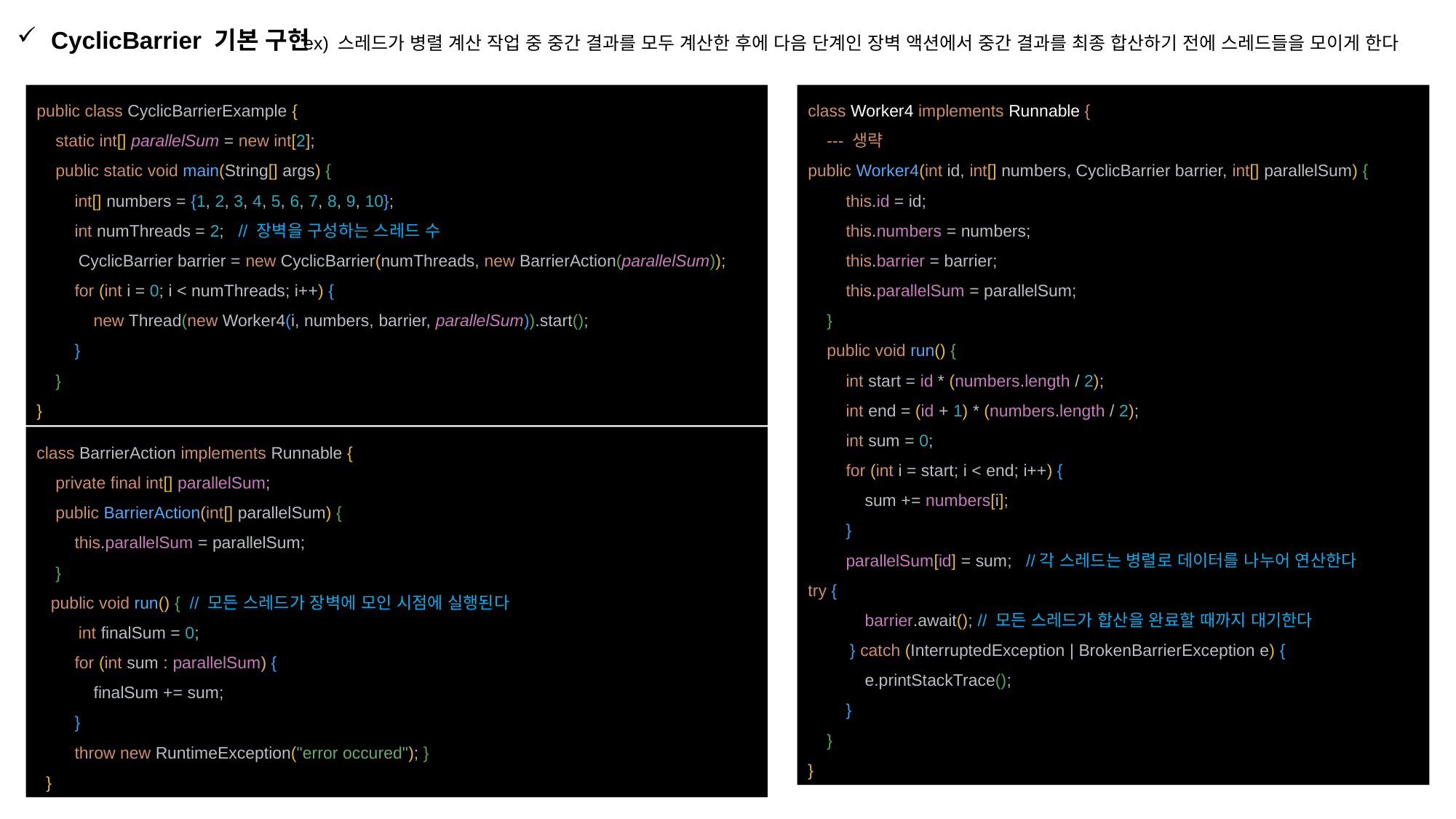

ex) 스레드가 병렬 계산 작업 중 중간 결과를 모두 계산한 후에 다음 단계인 장벽 액션에서 중간 결과를 최종 합산하기 전에 스레드들을 모이게 한다
CyclicBarrier 기본 구현
public class CyclicBarrierExample {
    static int[] parallelSum = new int[2];
    public static void main(String[] args) {
        int[] numbers = {1, 2, 3, 4, 5, 6, 7, 8, 9, 10};
        int numThreads = 2;   // 장벽을 구성하는 스레드 수
        CyclicBarrier barrier = new CyclicBarrier(numThreads, new BarrierAction(parallelSum));
        for (int i = 0; i < numThreads; i++) {
            new Thread(new Worker4(i, numbers, barrier, parallelSum)).start();
        }
    }
}
class Worker4 implements Runnable {
    --- 생략
public Worker4(int id, int[] numbers, CyclicBarrier barrier, int[] parallelSum) {
        this.id = id;
        this.numbers = numbers;
        this.barrier = barrier;
        this.parallelSum = parallelSum;
    }
    public void run() {
        int start = id * (numbers.length / 2);
        int end = (id + 1) * (numbers.length / 2);
        int sum = 0;
        for (int i = start; i < end; i++) {
            sum += numbers[i];
        }
        parallelSum[id] = sum;   //각 스레드는 병렬로 데이터를 나누어 연산한다
try {
            barrier.await(); // 모든 스레드가 합산을 완료할 때까지 대기한다
        } catch (InterruptedException | BrokenBarrierException e) {
            e.printStackTrace();
        }
    }
}
class BarrierAction implements Runnable {
    private final int[] parallelSum;
    public BarrierAction(int[] parallelSum) {
        this.parallelSum = parallelSum;
    }
   public void run() {  // 모든 스레드가 장벽에 모인 시점에 실행된다
        int finalSum = 0;
        for (int sum : parallelSum) {
            finalSum += sum;
        }
        throw new RuntimeException("error occured"); }
  }